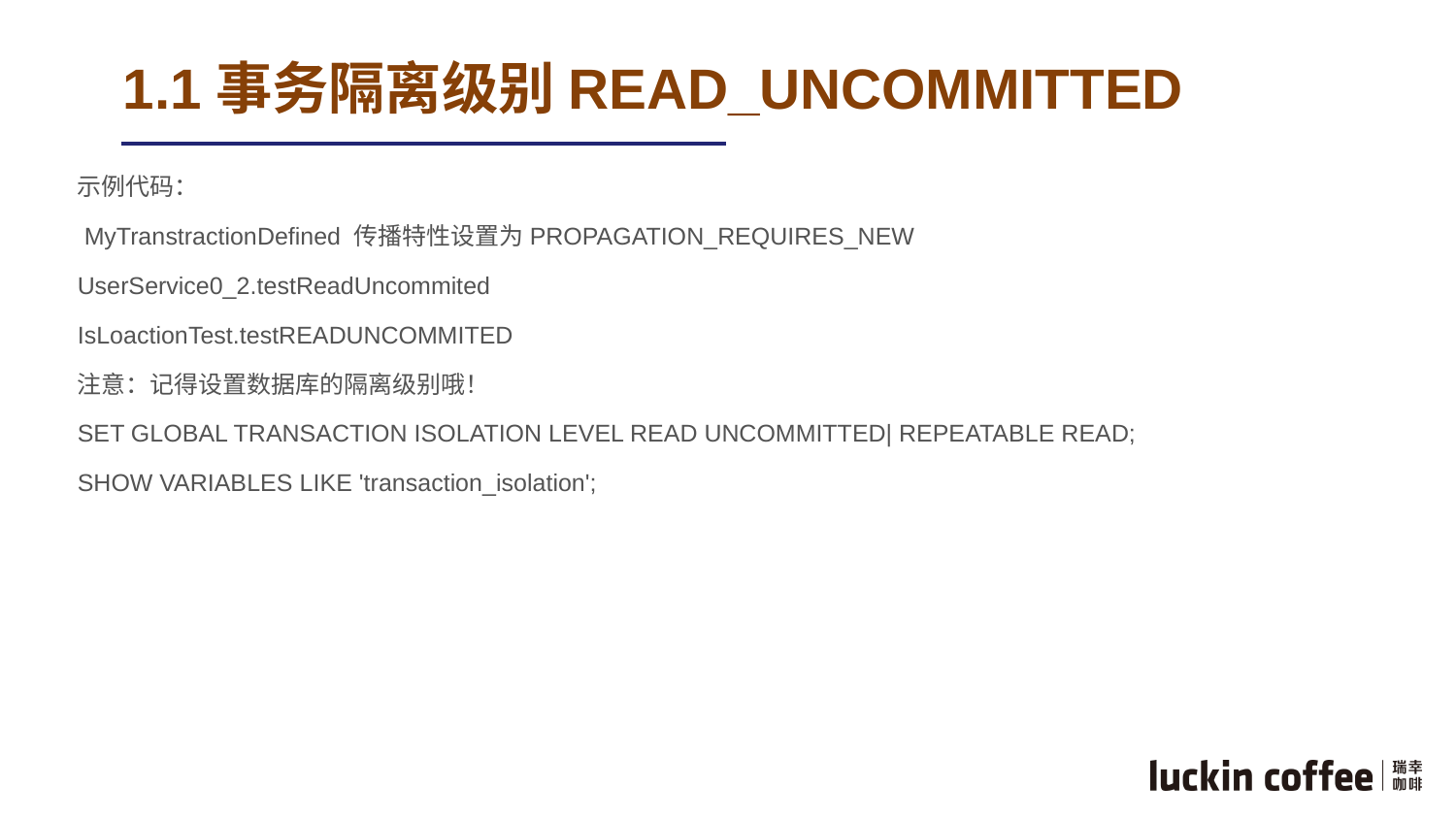

# 1.1事务隔离级别READ_UNCOMMITTED

示例代码：
 MyTranstractionDefined 传播特性设置为PROPAGATION_REQUIRES_NEW
UserService0_2.testReadUncommited
IsLoactionTest.testREADUNCOMMITED
注意：记得设置数据库的隔离级别哦！
SET GLOBAL TRANSACTION ISOLATION LEVEL READ UNCOMMITTED| REPEATABLE READ;
SHOW VARIABLES LIKE 'transaction_isolation';